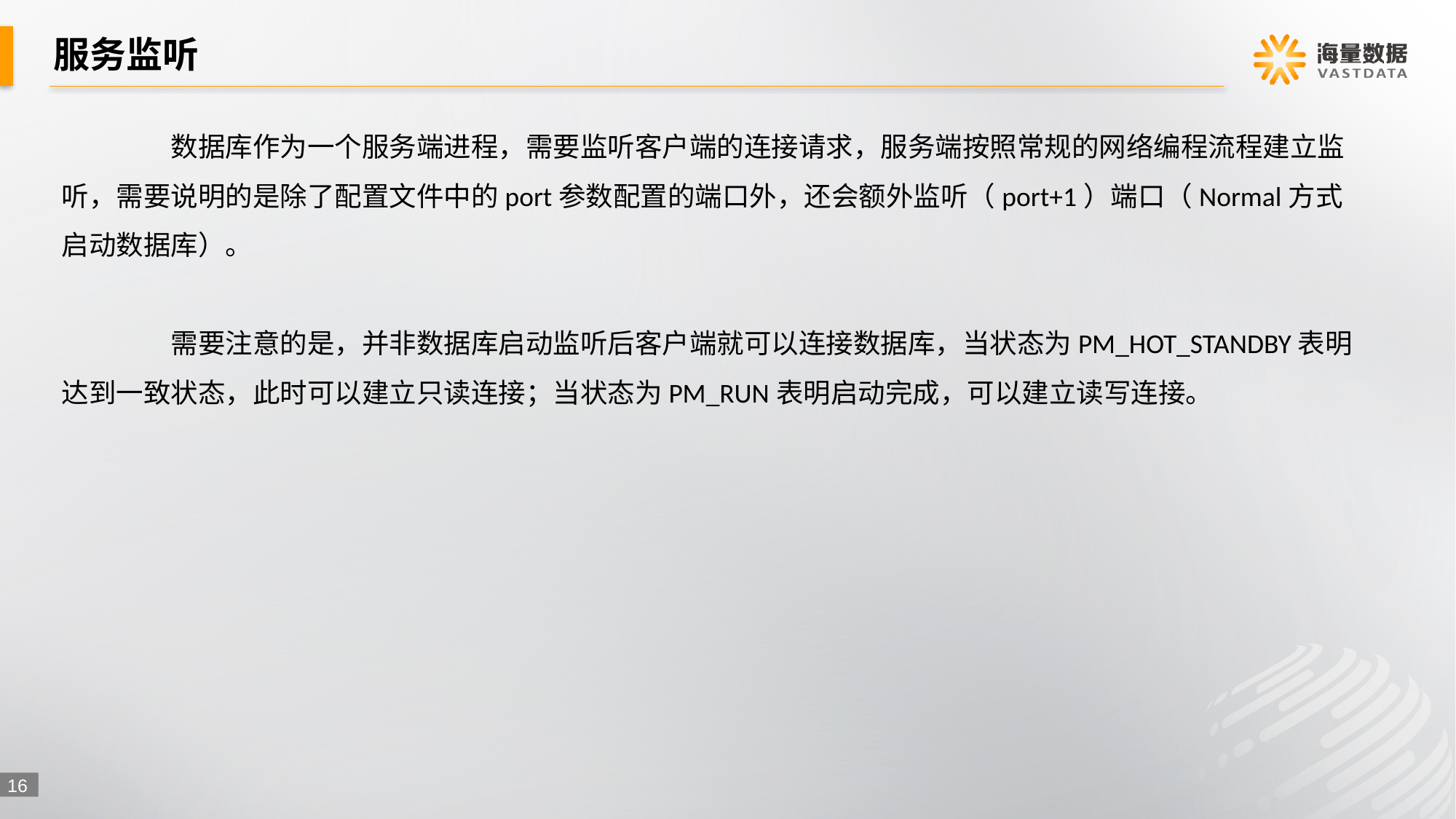

# 服务监听
	数据库作为一个服务端进程，需要监听客户端的连接请求，服务端按照常规的网络编程流程建立监听，需要说明的是除了配置文件中的port参数配置的端口外，还会额外监听（port+1）端口（Normal方式启动数据库）。

	需要注意的是，并非数据库启动监听后客户端就可以连接数据库，当状态为PM_HOT_STANDBY表明达到一致状态，此时可以建立只读连接；当状态为PM_RUN表明启动完成，可以建立读写连接。